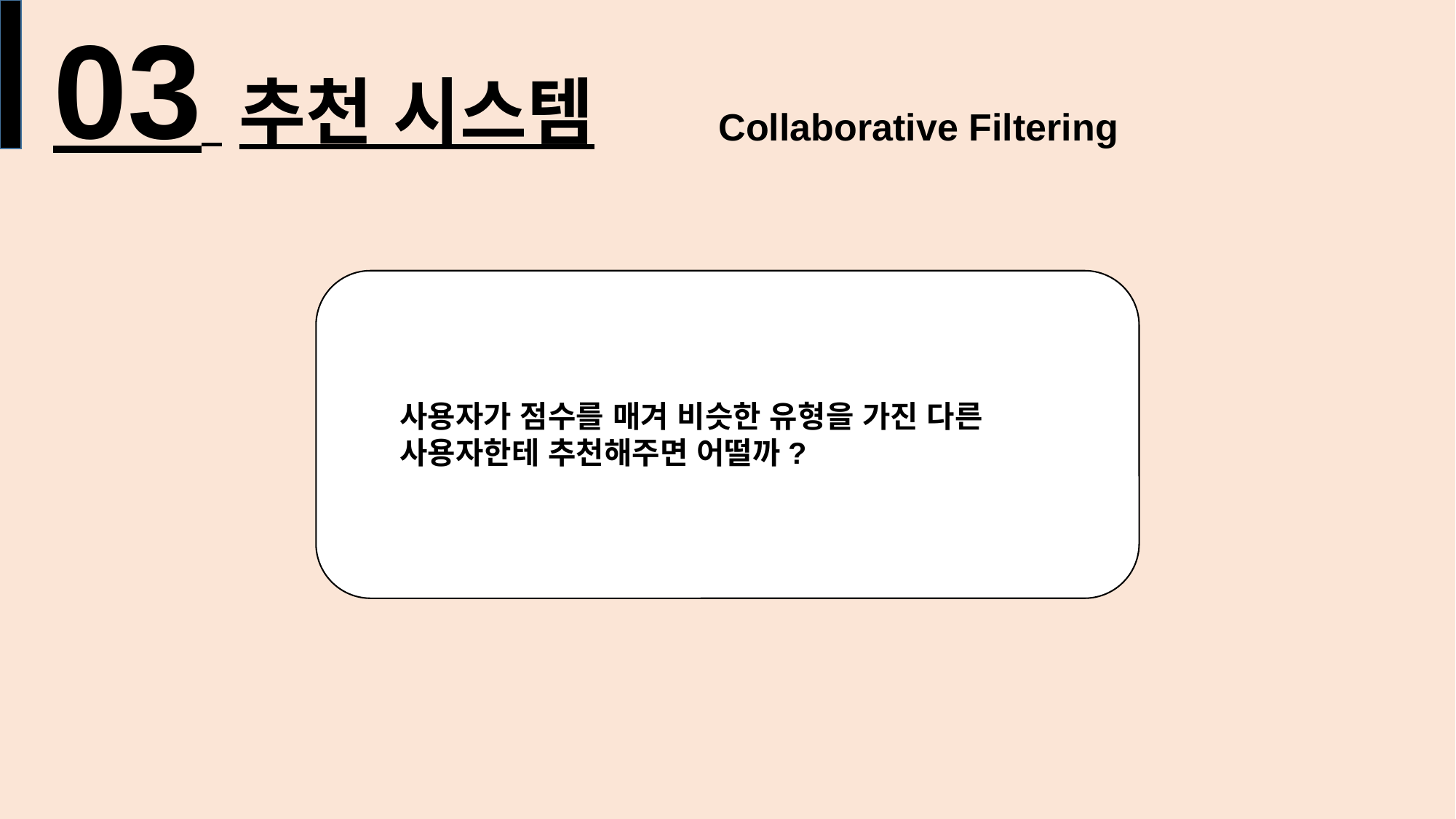

03 추천 시스템
Collaborative Filtering

사용자가 점수를 매겨 비슷한 유형을 가진 다른 사용자한테 추천해주면 어떨까?